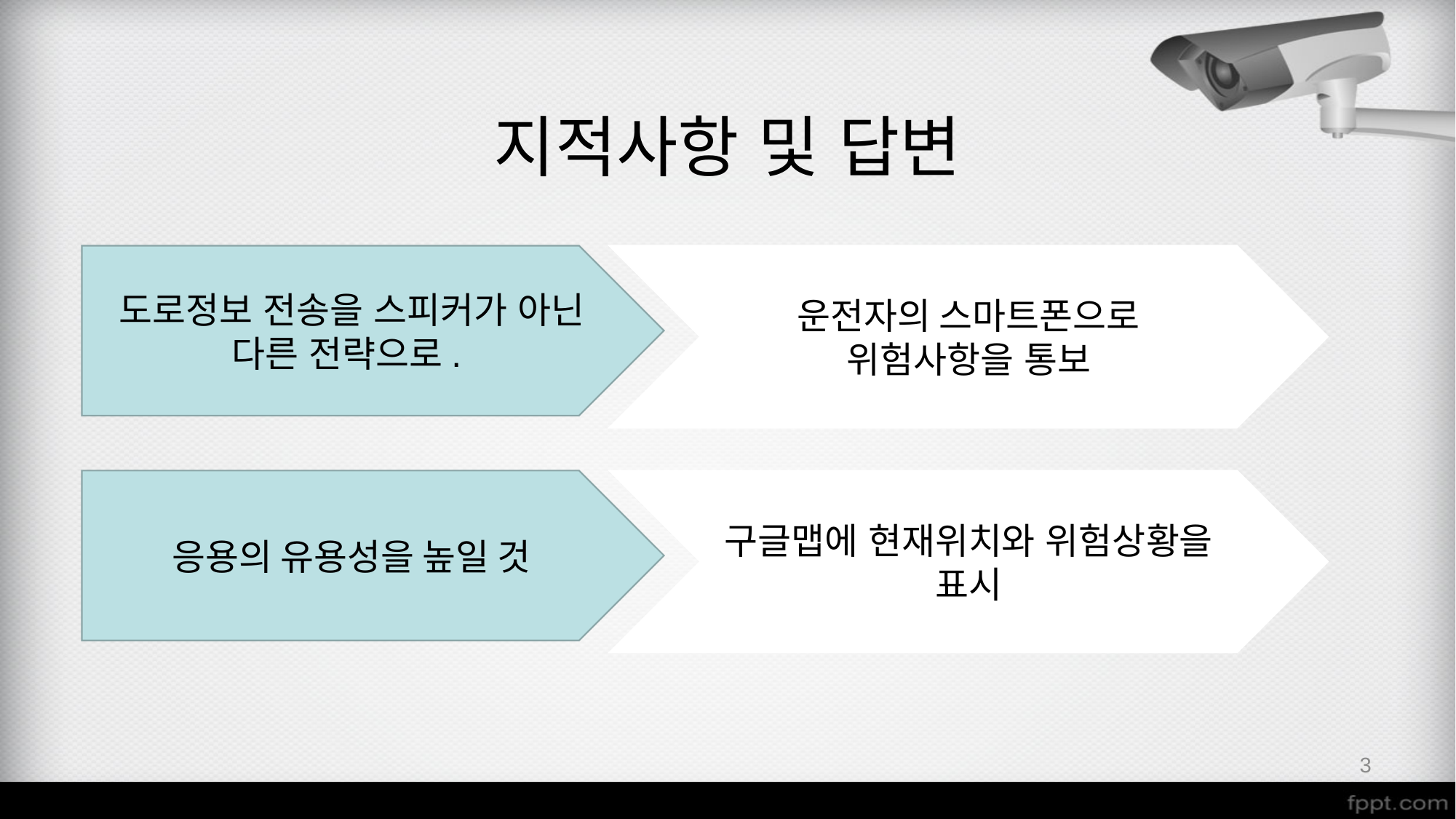

지적사항 및 답변
도로정보 전송을 스피커가 아닌 다른 전략으로.
운전자의 스마트폰으로 위험사항을 통보
응용의 유용성을 높일 것
구글맵에 현재위치와 위험상황을 표시
3